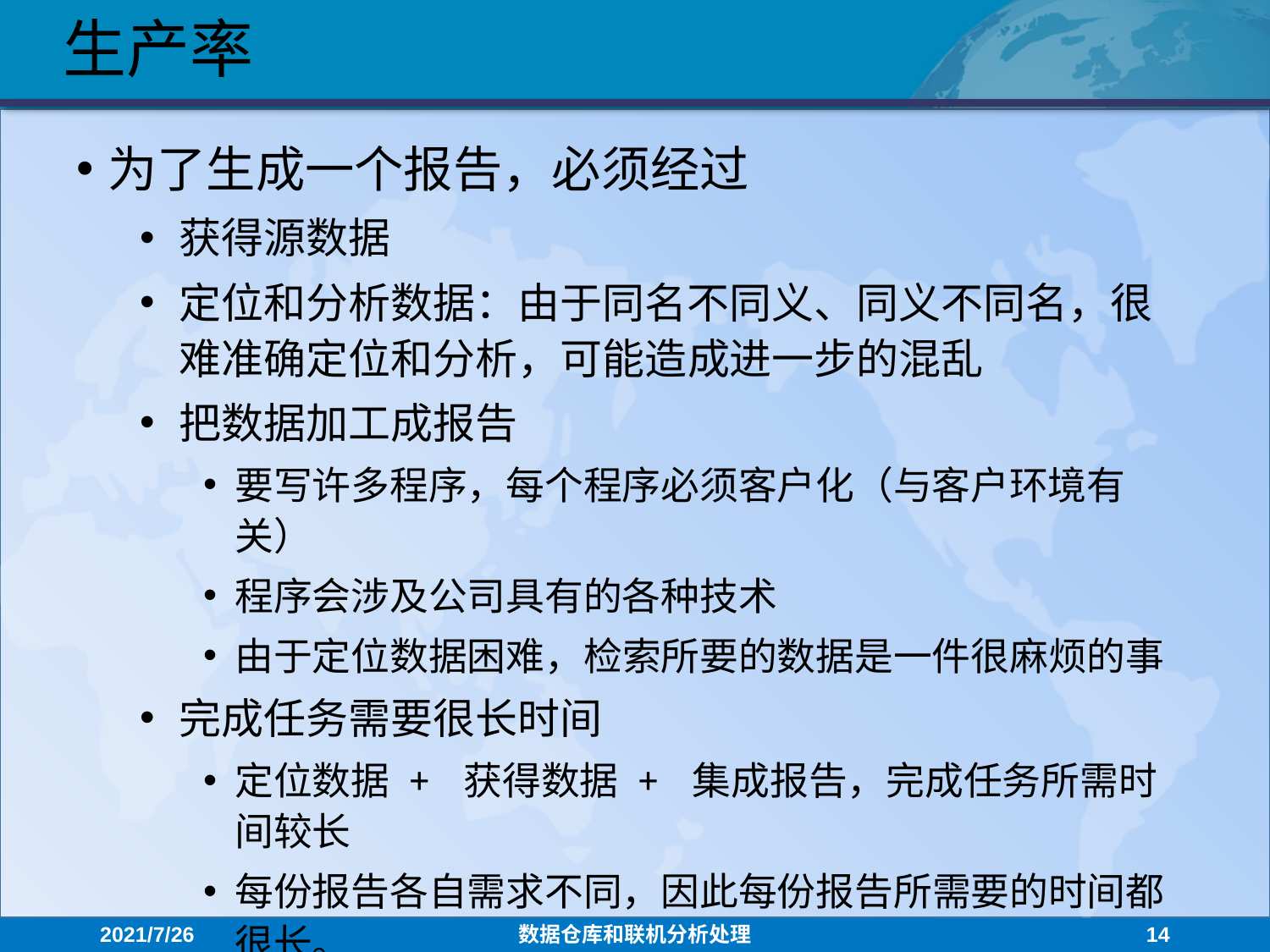

生产率
为了生成一个报告，必须经过
获得源数据
定位和分析数据：由于同名不同义、同义不同名，很难准确定位和分析，可能造成进一步的混乱
把数据加工成报告
要写许多程序，每个程序必须客户化（与客户环境有关）
程序会涉及公司具有的各种技术
由于定位数据困难，检索所要的数据是一件很麻烦的事
完成任务需要很长时间
定位数据 + 获得数据 + 集成报告，完成任务所需时间较长
每份报告各自需求不同，因此每份报告所需要的时间都很长。
2021/7/26
数据仓库和联机分析处理
14